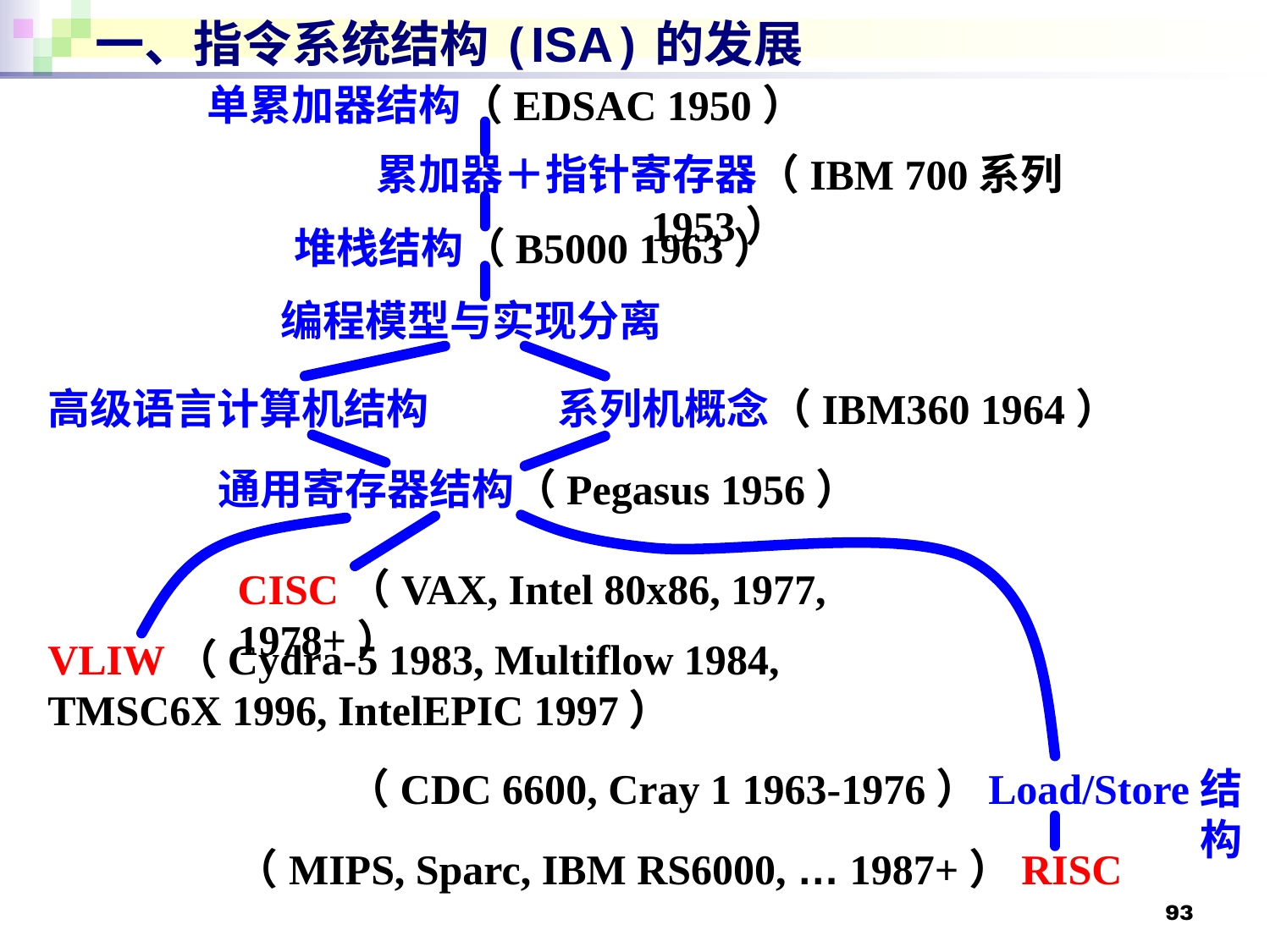

# 一、指令系统结构(ISA)的发展
单累加器结构（EDSAC 1950）
累加器＋指针寄存器（IBM 700系列 1953）
堆栈结构（B5000 1963）
编程模型与实现分离
高级语言计算机结构
系列机概念（IBM360 1964）
通用寄存器结构（Pegasus 1956）

CISC（VAX, Intel 80x86, 1977, 1978+）
VLIW（Cydra-5 1983, Multiflow 1984,
TMSC6X 1996, IntelEPIC 1997）
（CDC 6600, Cray 1 1963-1976）Load/Store结构
（MIPS, Sparc, IBM RS6000, … 1987+）RISC
93